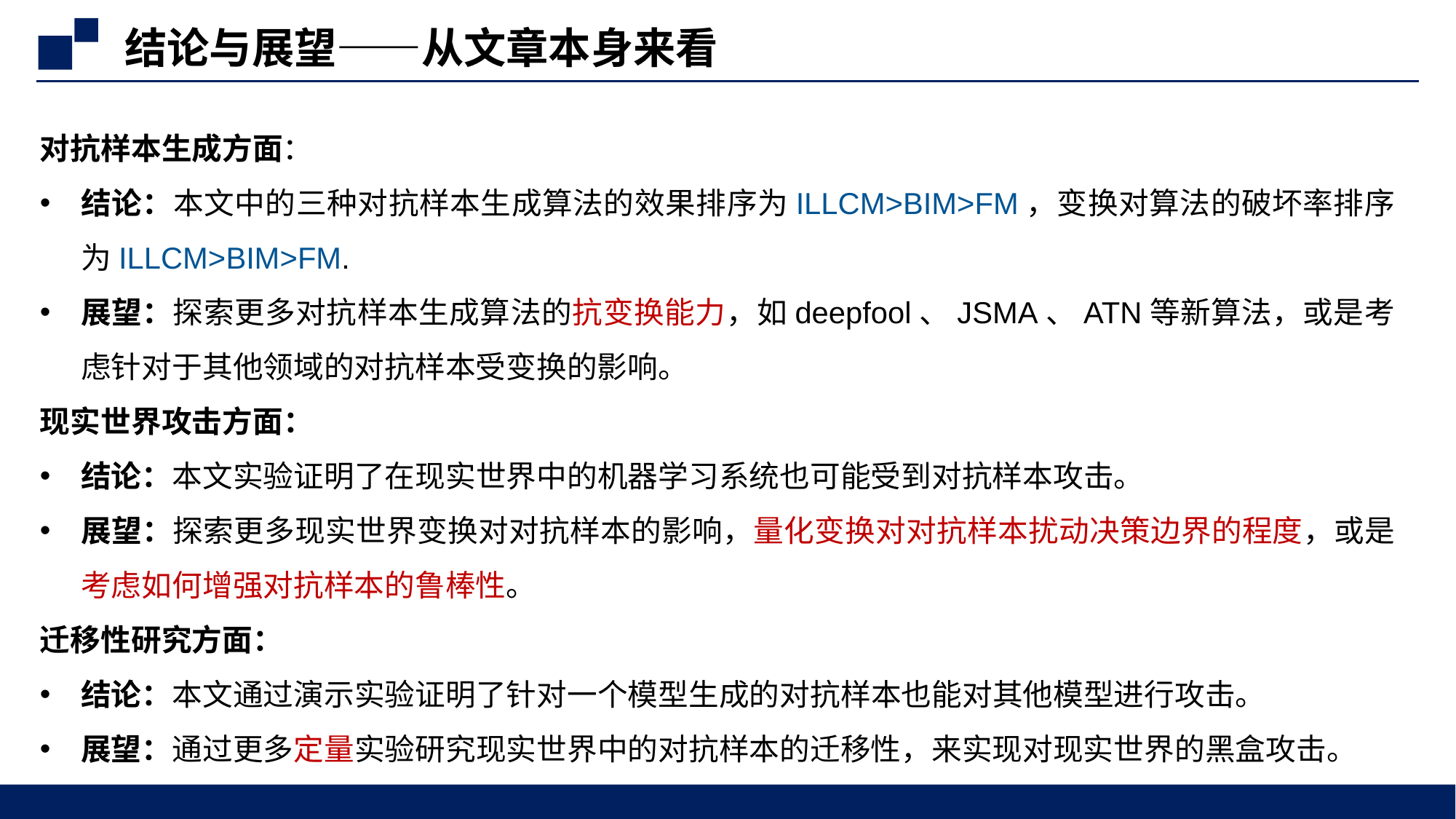

结论与展望——从文章本身来看
对抗样本生成方面：
结论：本文中的三种对抗样本生成算法的效果排序为ILLCM>BIM>FM，变换对算法的破坏率排序为ILLCM>BIM>FM.
展望：探索更多对抗样本生成算法的抗变换能力，如deepfool、JSMA、ATN等新算法，或是考虑针对于其他领域的对抗样本受变换的影响。
现实世界攻击方面：
结论：本文实验证明了在现实世界中的机器学习系统也可能受到对抗样本攻击。
展望：探索更多现实世界变换对对抗样本的影响，量化变换对对抗样本扰动决策边界的程度，或是考虑如何增强对抗样本的鲁棒性。
迁移性研究方面：
结论：本文通过演示实验证明了针对一个模型生成的对抗样本也能对其他模型进行攻击。
展望：通过更多定量实验研究现实世界中的对抗样本的迁移性，来实现对现实世界的黑盒攻击。